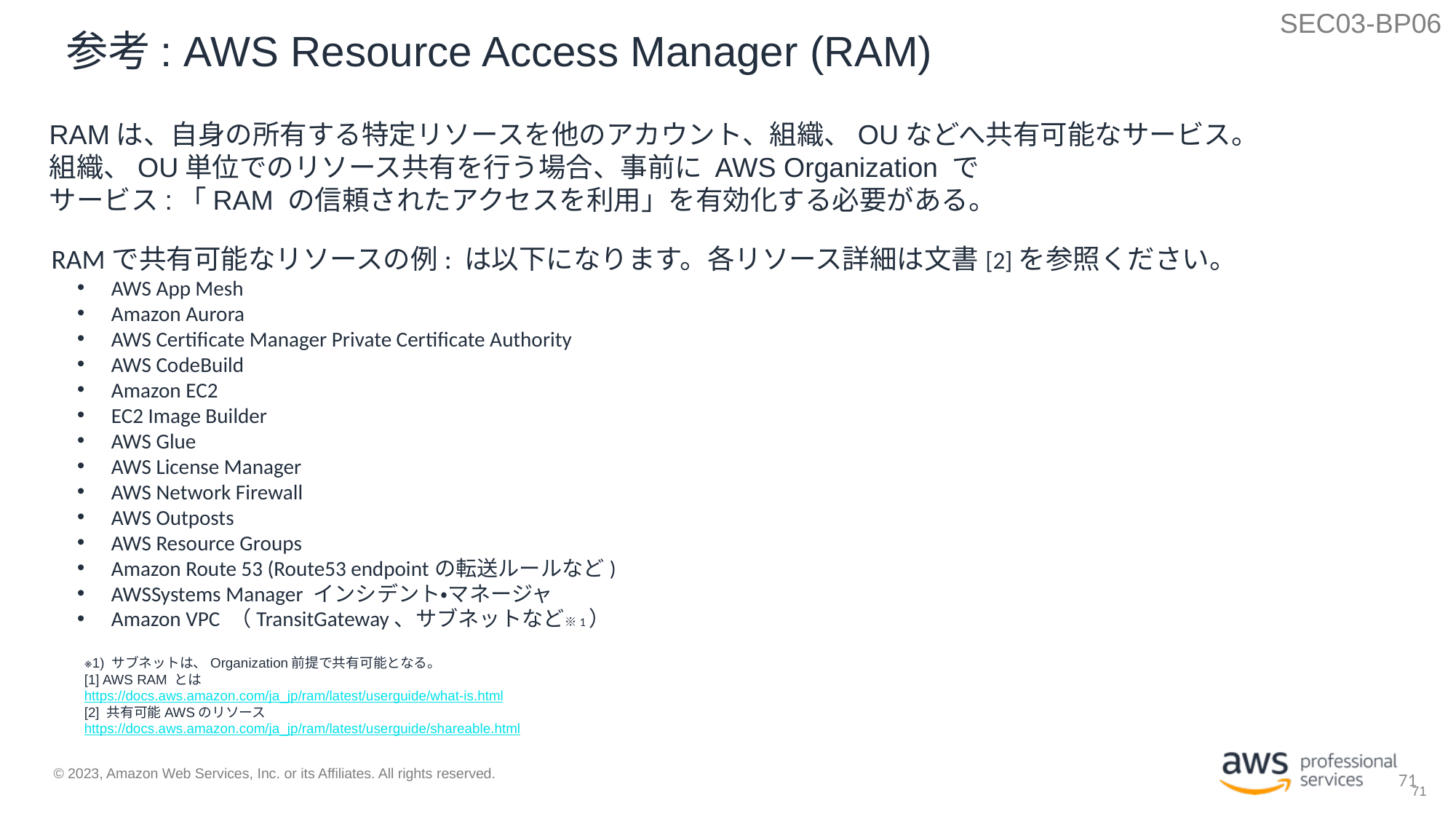

SEC03-BP06
# 参考: AWS Resource Access Manager (RAM)
RAMは、自身の所有する特定リソースを他のアカウント、組織、OUなどへ共有可能なサービス。
組織、OU単位でのリソース共有を行う場合、事前に AWS Organization で
サービス:「RAM の信頼されたアクセスを利用」を有効化する必要がある。
RAMで共有可能なリソースの例: は以下になります。各リソース詳細は文書[2]を参照ください。
AWS App Mesh
Amazon Aurora
AWS Certificate Manager Private Certificate Authority
AWS CodeBuild
Amazon EC2
EC2 Image Builder
AWS Glue
AWS License Manager
AWS Network Firewall
AWS Outposts
AWS Resource Groups
Amazon Route 53 (Route53 endpointの転送ルールなど)
AWSSystems Manager インシデント・マネージャ
Amazon VPC （TransitGateway、サブネットなど※1）
※1) サブネットは、Organization前提で共有可能となる。
[1] AWS RAM とは
https://docs.aws.amazon.com/ja_jp/ram/latest/userguide/what-is.html
[2] 共有可能AWSのリソース
https://docs.aws.amazon.com/ja_jp/ram/latest/userguide/shareable.html

71